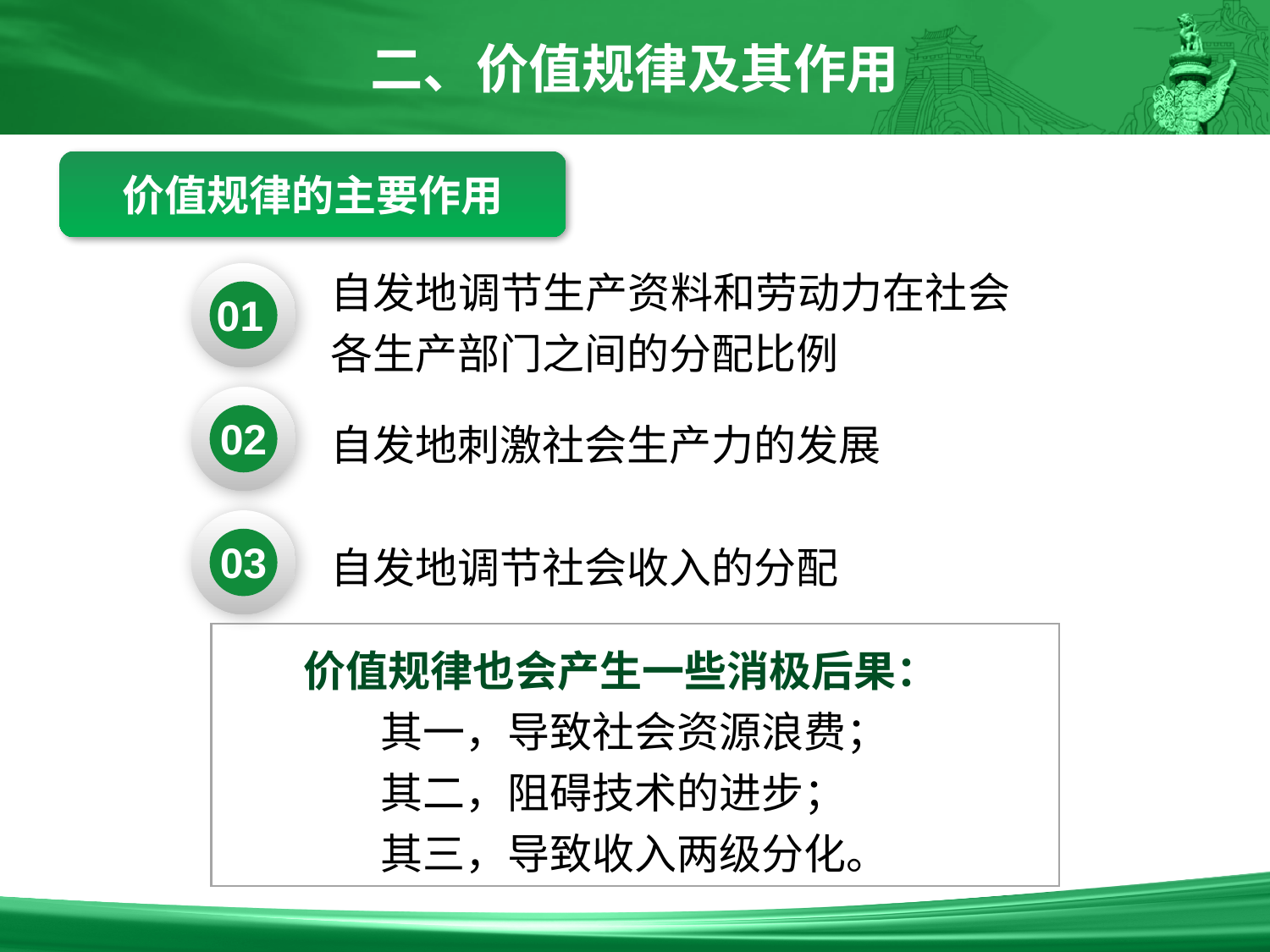

二、价值规律及其作用
价值规律的主要作用
自发地调节生产资料和劳动力在社会各生产部门之间的分配比例

01

02
自发地刺激社会生产力的发展

03
自发地调节社会收入的分配

价值规律也会产生一些消极后果：
       其一，导致社会资源浪费；
       其二，阻碍技术的进步；
       其三，导致收入两级分化。